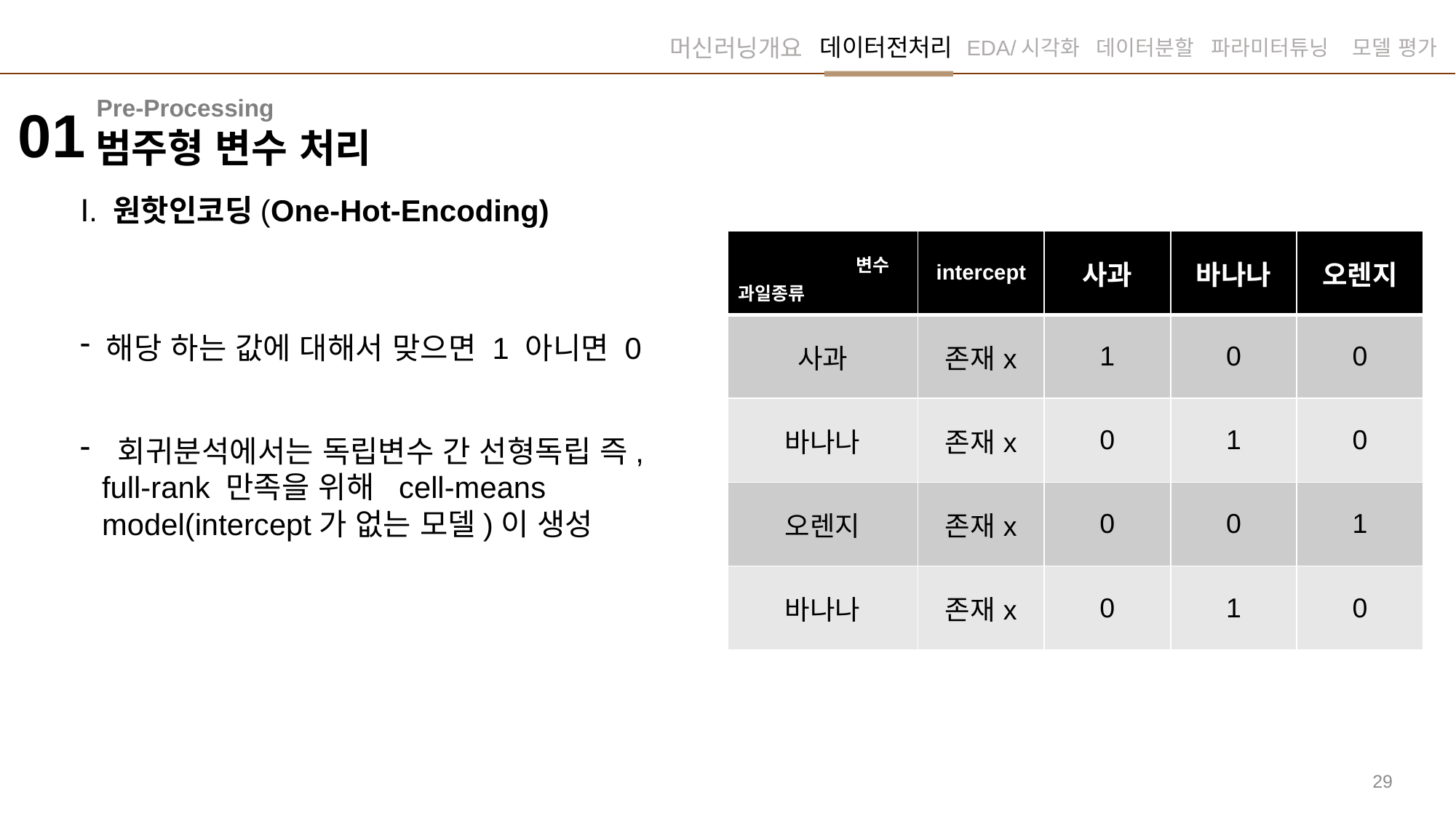

데이터전처리
머신러닝개요
EDA/시각화
데이터분할
파라미터튜닝
모델 평가

Pre-Processing
01
범주형 변수 처리
Ⅰ. 원핫인코딩(One-Hot-Encoding)

| 변수 과일종류 | intercept | 사과 | 바나나 | 오렌지 |
| --- | --- | --- | --- | --- |
| 사과 | 존재x | 1 | 0 | 0 |
| 바나나 | 존재x | 0 | 1 | 0 |
| 오렌지 | 존재x | 0 | 0 | 1 |
| 바나나 | 존재x | 0 | 1 | 0 |

 해당 하는 값에 대해서 맞으면 1 아니면 0

 회귀분석에서는 독립변수 간 선형독립 즉, full-rank 만족을 위해  cell-means model(intercept가 없는 모델)이 생성

29